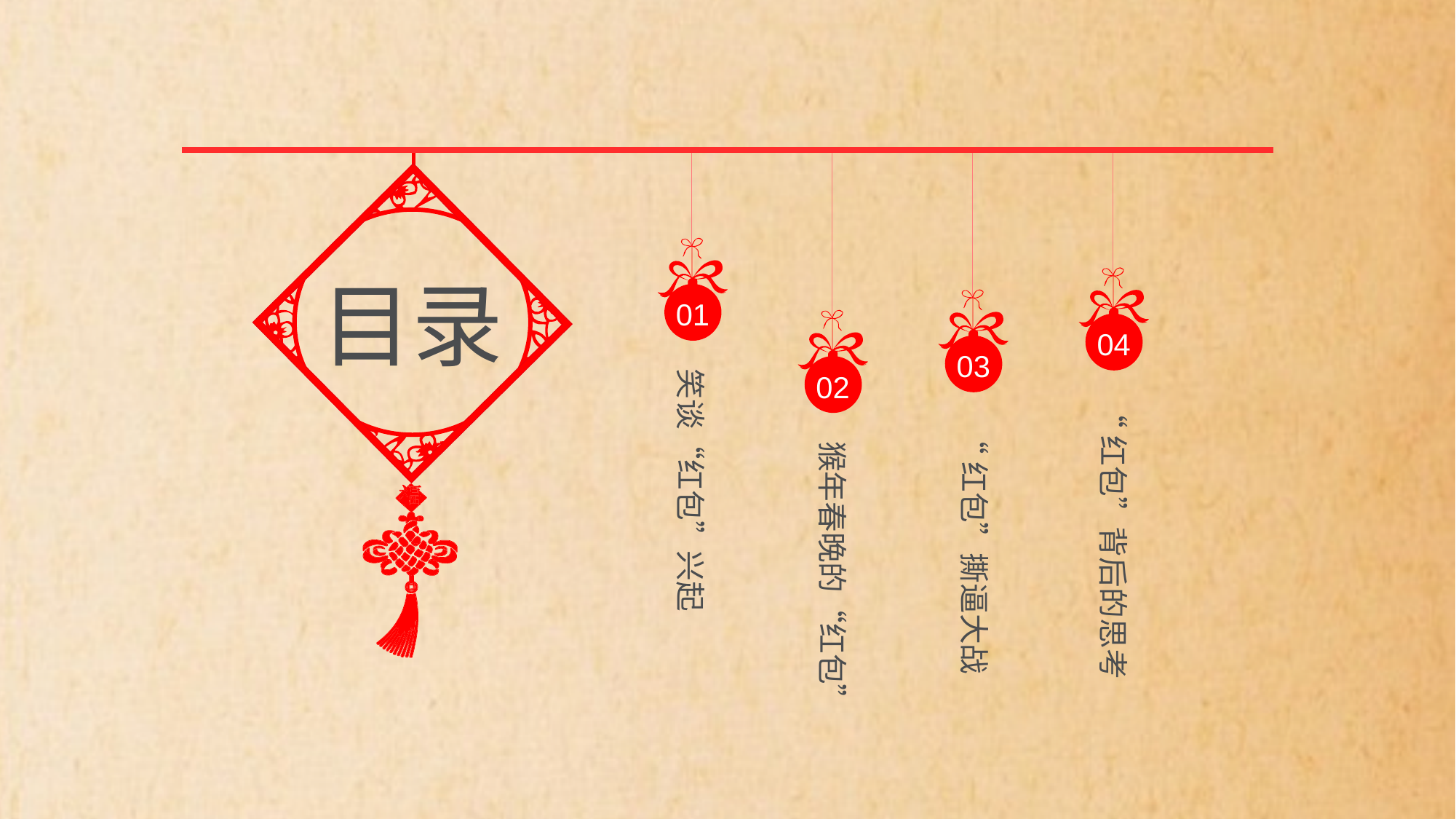

目录

01
04
03
02
笑谈“红包”兴起
“红包”背后的思考
“红包”撕逼大战
猴年春晚的“红包”